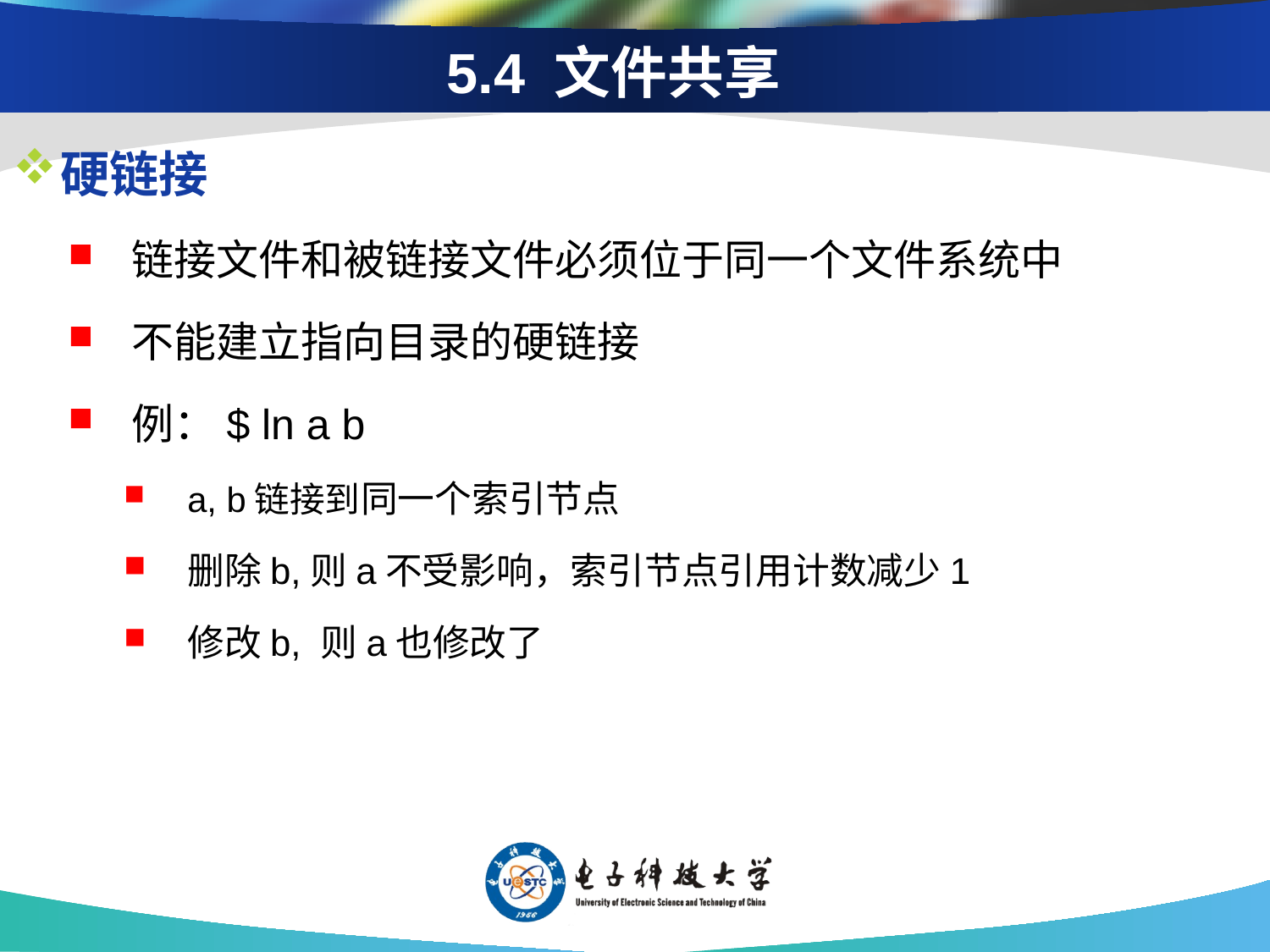

# 5.4 文件共享
硬链接
链接文件和被链接文件必须位于同一个文件系统中
不能建立指向目录的硬链接
例：$ ln a b
a, b链接到同一个索引节点
删除b,则a不受影响，索引节点引用计数减少1
修改b, 则a也修改了